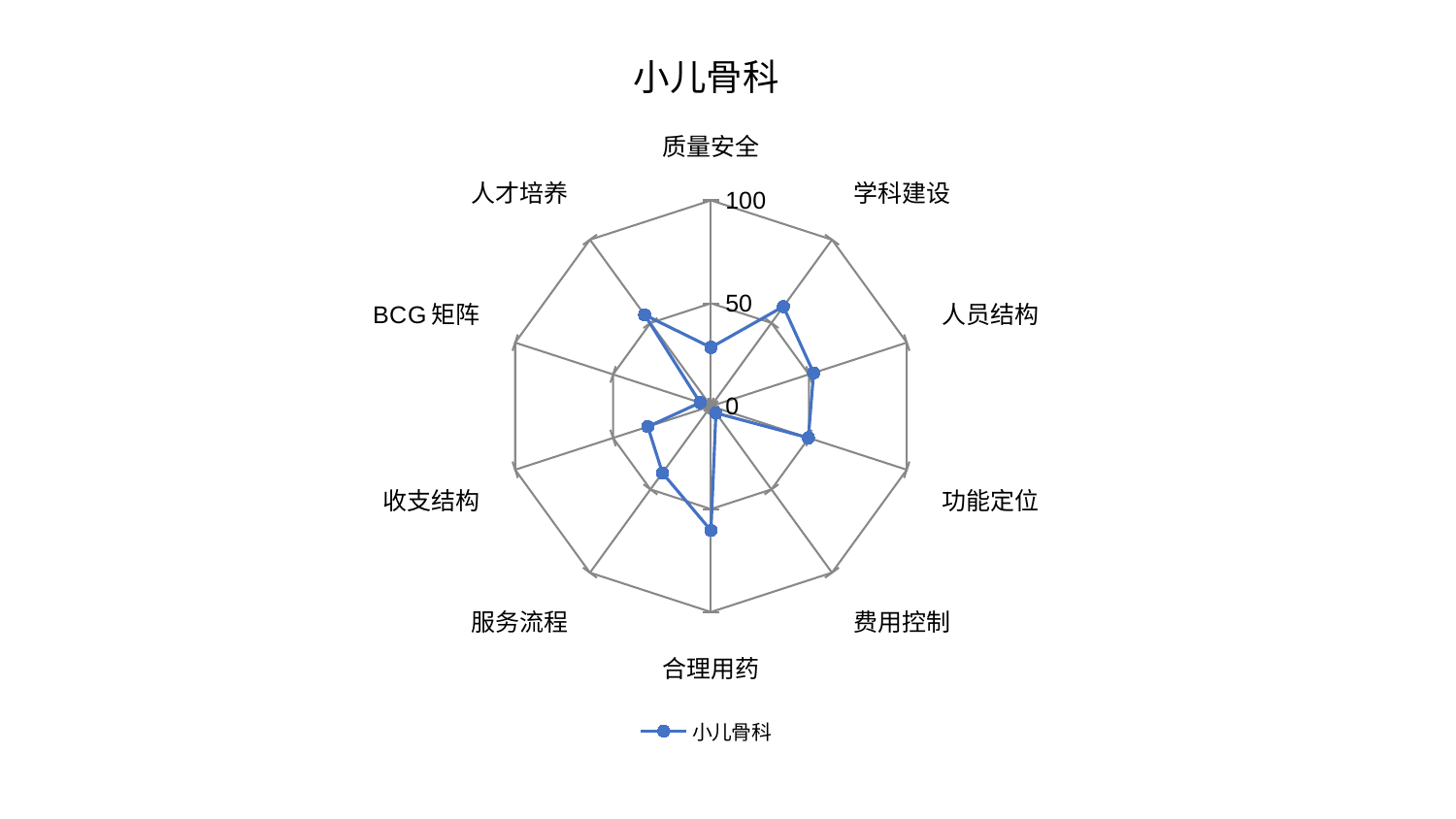

### Chart: 小儿骨科

| Category | 小儿骨科 |
|---|---|
| 质量安全 | 28.56049562426144 |
| 学科建设 | 59.85276749207951 |
| 人员结构 | 52.40879106028837 |
| 功能定位 | 49.757076118720036 |
| 费用控制 | 4.112854122069585 |
| 合理用药 | 60.42093354520331 |
| 服务流程 | 40.09256250970883 |
| 收支结构 | 32.28397479967405 |
| BCG矩阵 | 5.545224254718808 |
| 人才培养 | 54.85390938134854 |
123